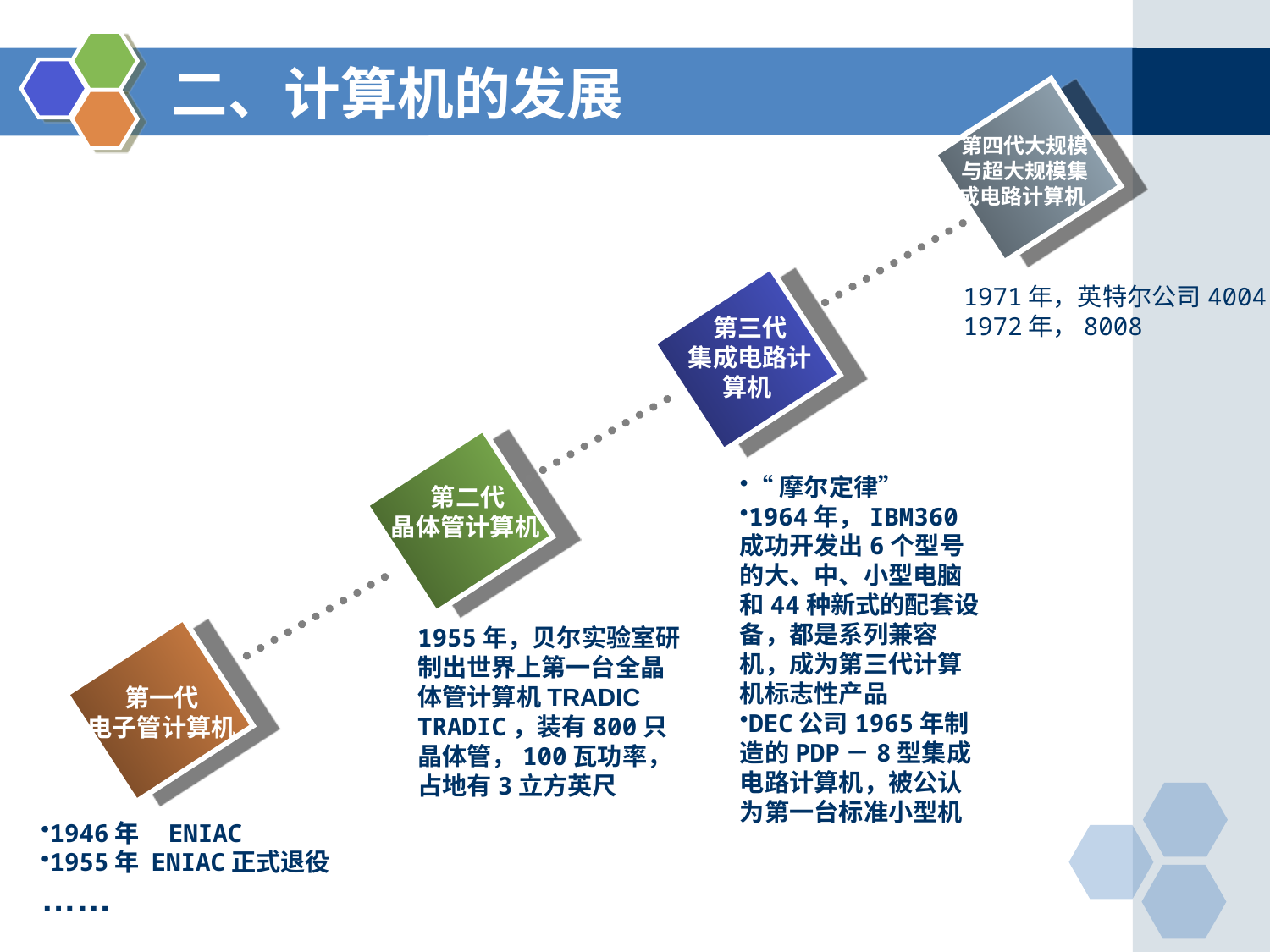

# 二、计算机的发展

第四代大规模与超大规模集成电路计算机

1971年，英特尔公司4004
1972年，8008

第三代
集成电路计算机

“摩尔定律”
1964年，IBM360成功开发出6个型号的大、中、小型电脑和44种新式的配套设备，都是系列兼容机，成为第三代计算机标志性产品
DEC公司1965年制造的PDP－8型集成电路计算机，被公认为第一台标准小型机
第二代
晶体管计算机

1955年，贝尔实验室研制出世界上第一台全晶体管计算机TRADIC
TRADIC，装有800只晶体管，100瓦功率，占地有3立方英尺

第一代
电子管计算机
1946年    ENIAC
1955年 ENIAC正式退役
……
12